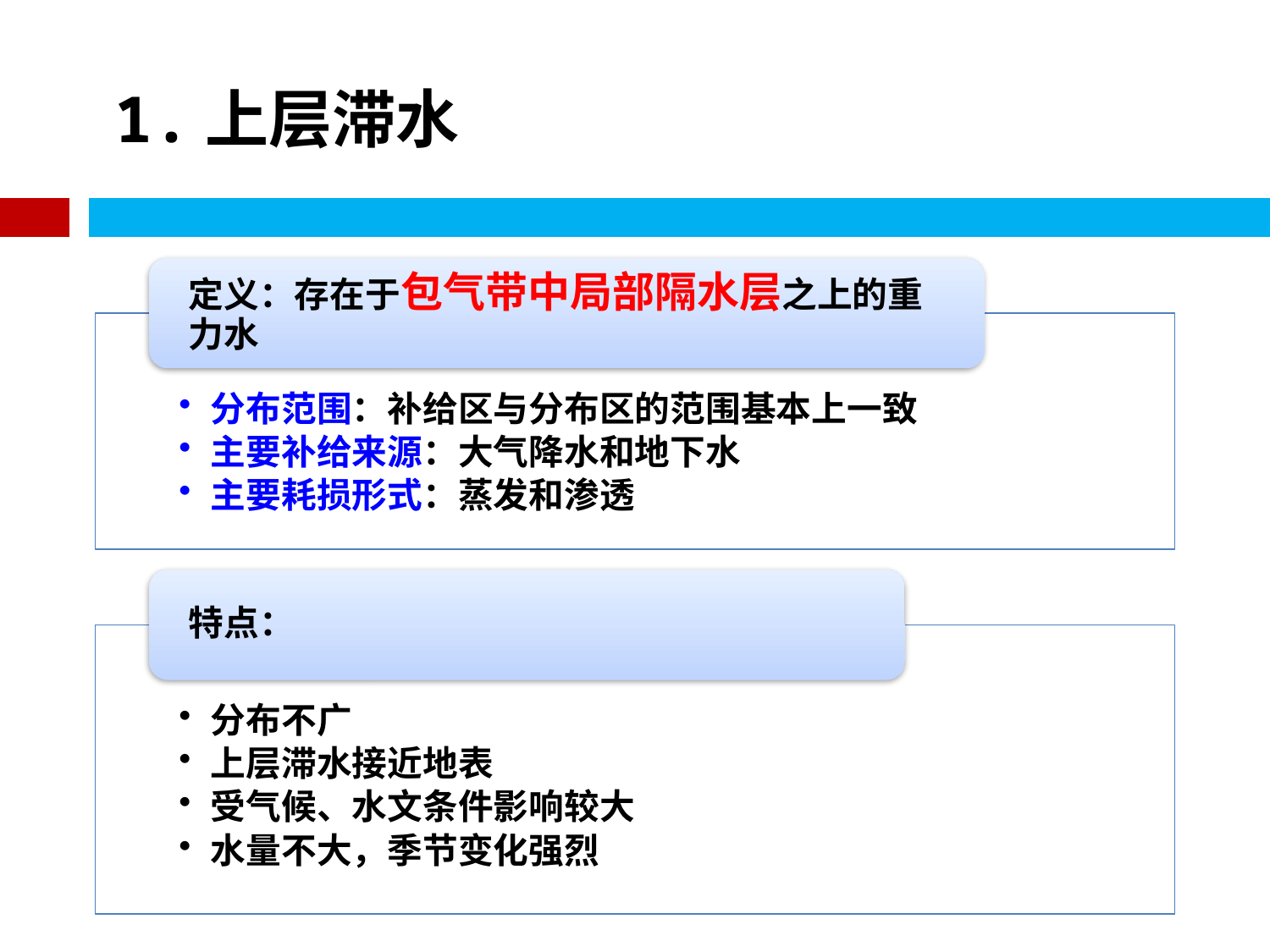

# 1.上层滞水
分布范围：补给区与分布区的范围基本上一致
主要补给来源：大气降水和地下水
主要耗损形式：蒸发和渗透
定义：存在于包气带中局部隔水层之上的重力水
分布不广
上层滞水接近地表
受气候、水文条件影响较大
水量不大，季节变化强烈
特点：